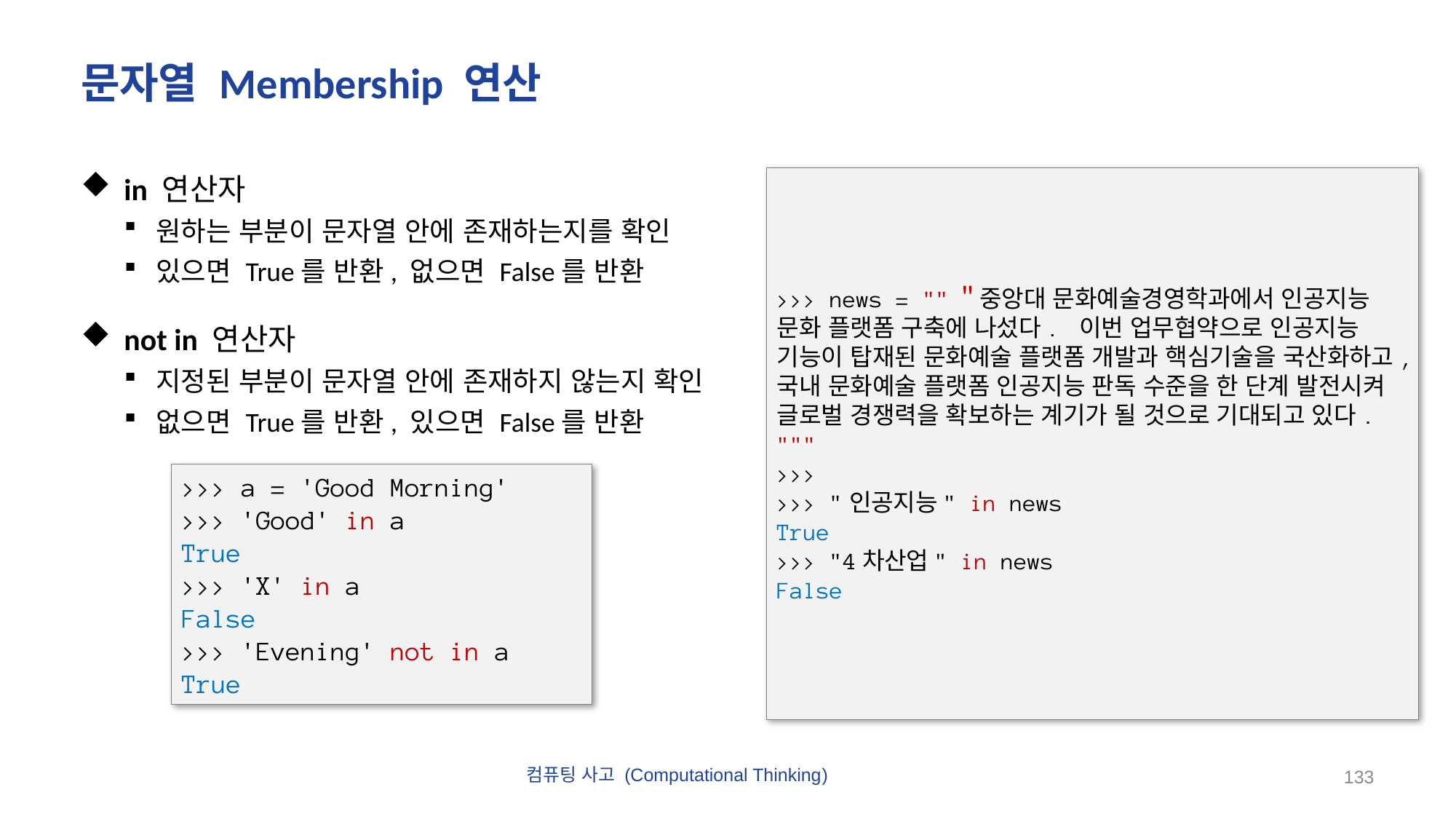

# 문자열 Membership 연산
in 연산자
원하는 부분이 문자열 안에 존재하는지를 확인
있으면 True를 반환, 없으면 False를 반환
not in 연산자
지정된 부분이 문자열 안에 존재하지 않는지 확인
없으면 True를 반환, 있으면 False를 반환
>>> news = ""＂중앙대 문화예술경영학과에서 인공지능 문화 플랫폼 구축에 나섰다. 이번 업무협약으로 인공지능 기능이 탑재된 문화예술 플랫폼 개발과 핵심기술을 국산화하고,국내 문화예술 플랫폼 인공지능 판독 수준을 한 단계 발전시켜 글로벌 경쟁력을 확보하는 계기가 될 것으로 기대되고 있다.
"""
>>>
>>> "인공지능" in news
True
>>> "4차산업" in news
False
>>> a = 'Good Morning'
>>> 'Good' in a
True
>>> 'X' in a
False
>>> 'Evening' not in a
True